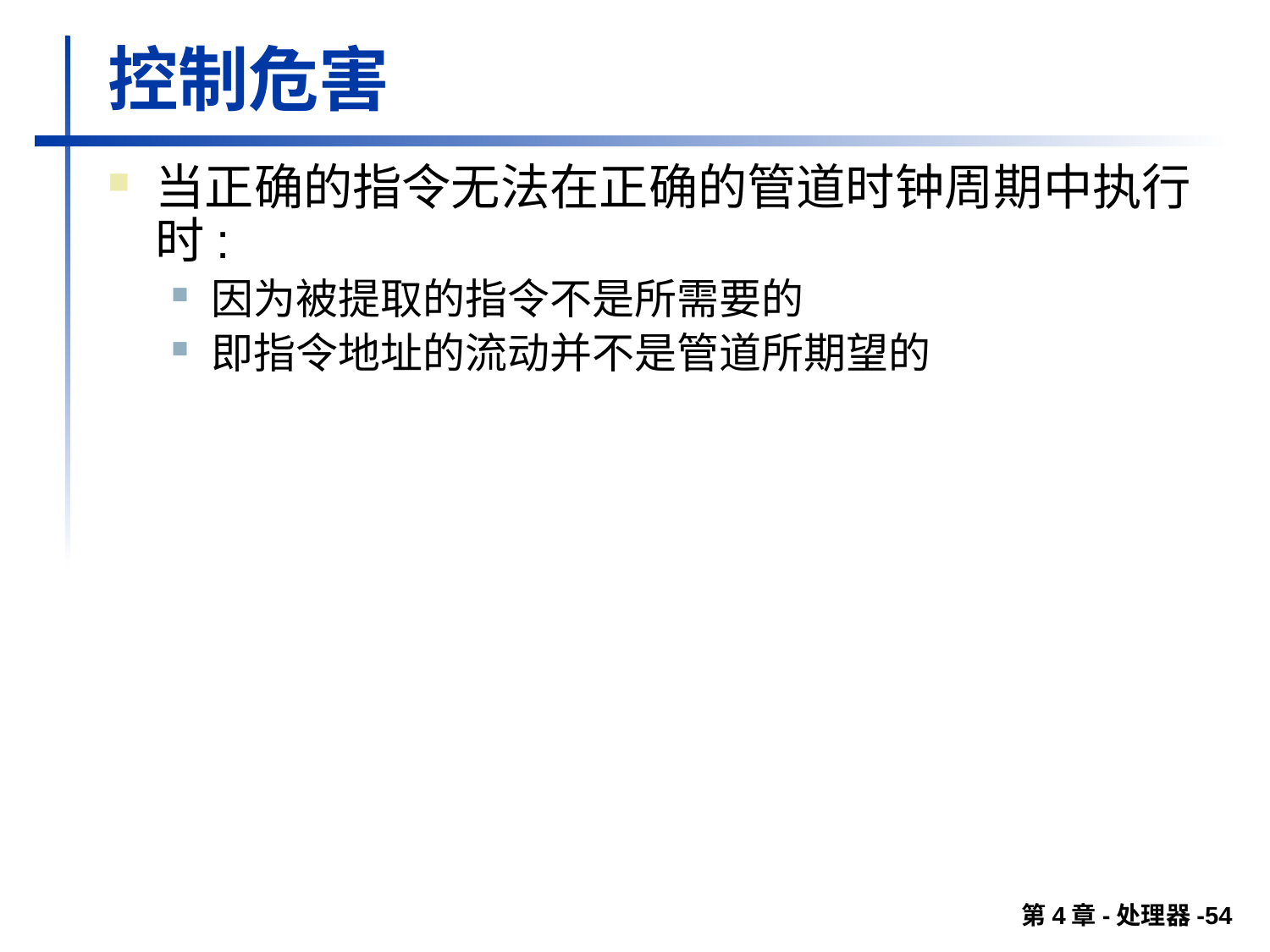

# 控制危害
当正确的指令无法在正确的管道时钟周期中执行时:
因为被提取的指令不是所需要的
即指令地址的流动并不是管道所期望的
第4章-处理器-54